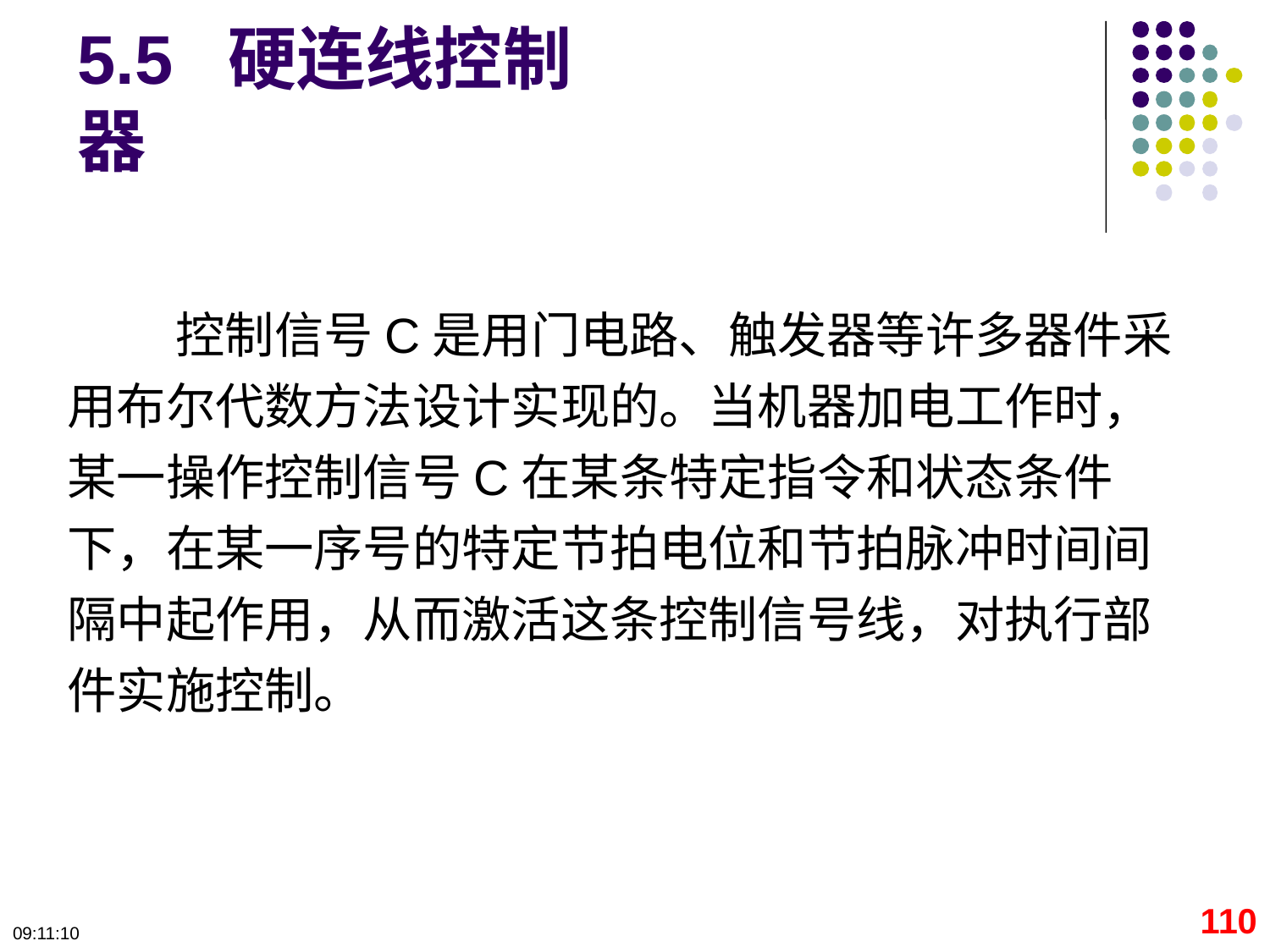

# 5.5  硬连线控制器
   控制信号C是用门电路、触发器等许多器件采用布尔代数方法设计实现的。当机器加电工作时，某一操作控制信号C在某条特定指令和状态条件下，在某一序号的特定节拍电位和节拍脉冲时间间隔中起作用，从而激活这条控制信号线，对执行部件实施控制。
110
09:11:10